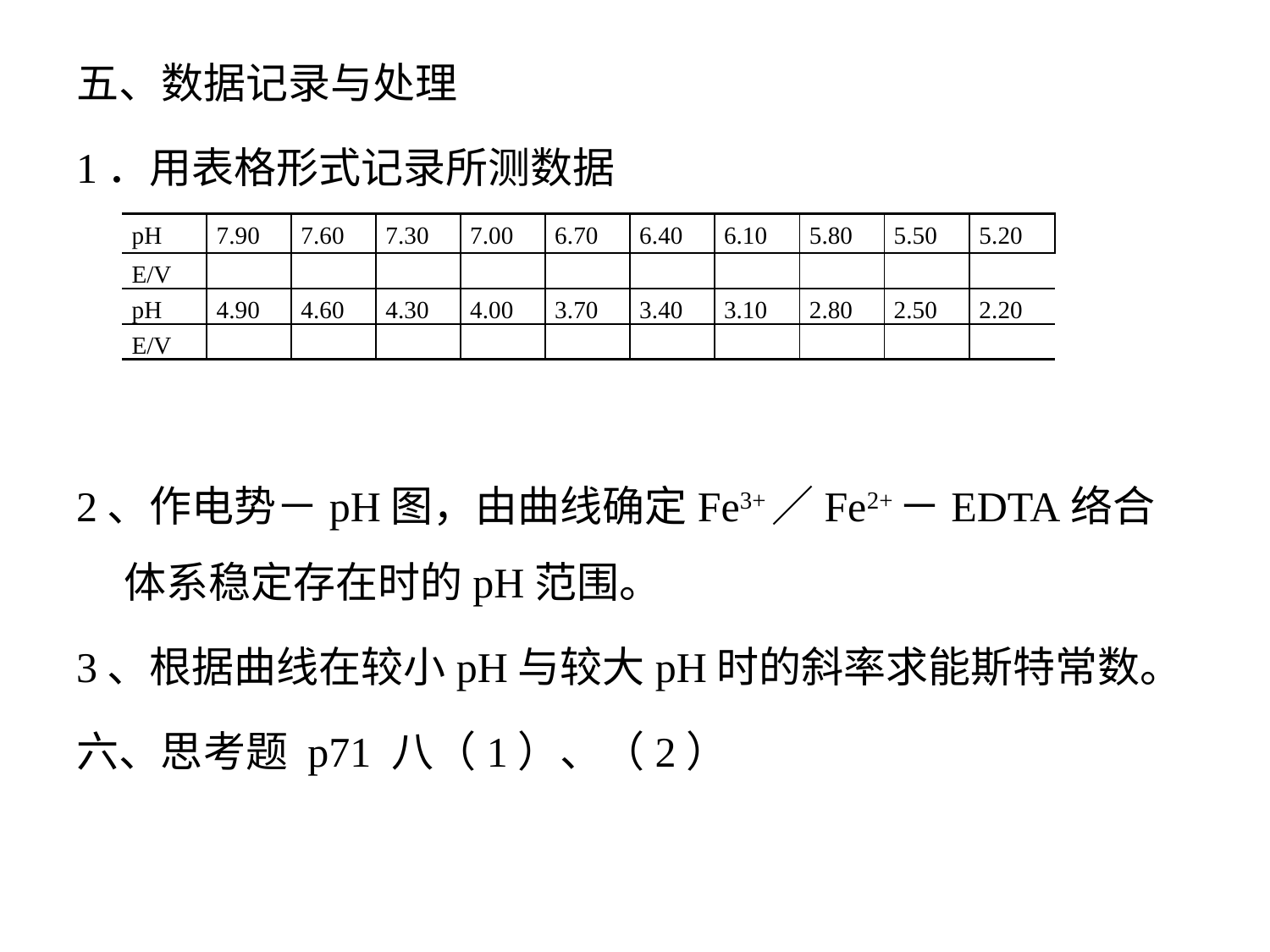

五、数据记录与处理
1．用表格形式记录所测数据

2、作电势－pH图，由曲线确定Fe3+／Fe2+－EDTA络合体系稳定存在时的pH范围。
3、根据曲线在较小pH与较大pH时的斜率求能斯特常数。
六、思考题 p71 八（1）、（2）
| pH | 7.90 | 7.60 | 7.30 | 7.00 | 6.70 | 6.40 | 6.10 | 5.80 | 5.50 | 5.20 |
| --- | --- | --- | --- | --- | --- | --- | --- | --- | --- | --- |
| E/V |  |  |  |  |  |  |  |  |  |  |
| pH | 4.90 | 4.60 | 4.30 | 4.00 | 3.70 | 3.40 | 3.10 | 2.80 | 2.50 | 2.20 |
| E/V |  |  |  |  |  |  |  |  |  |  |